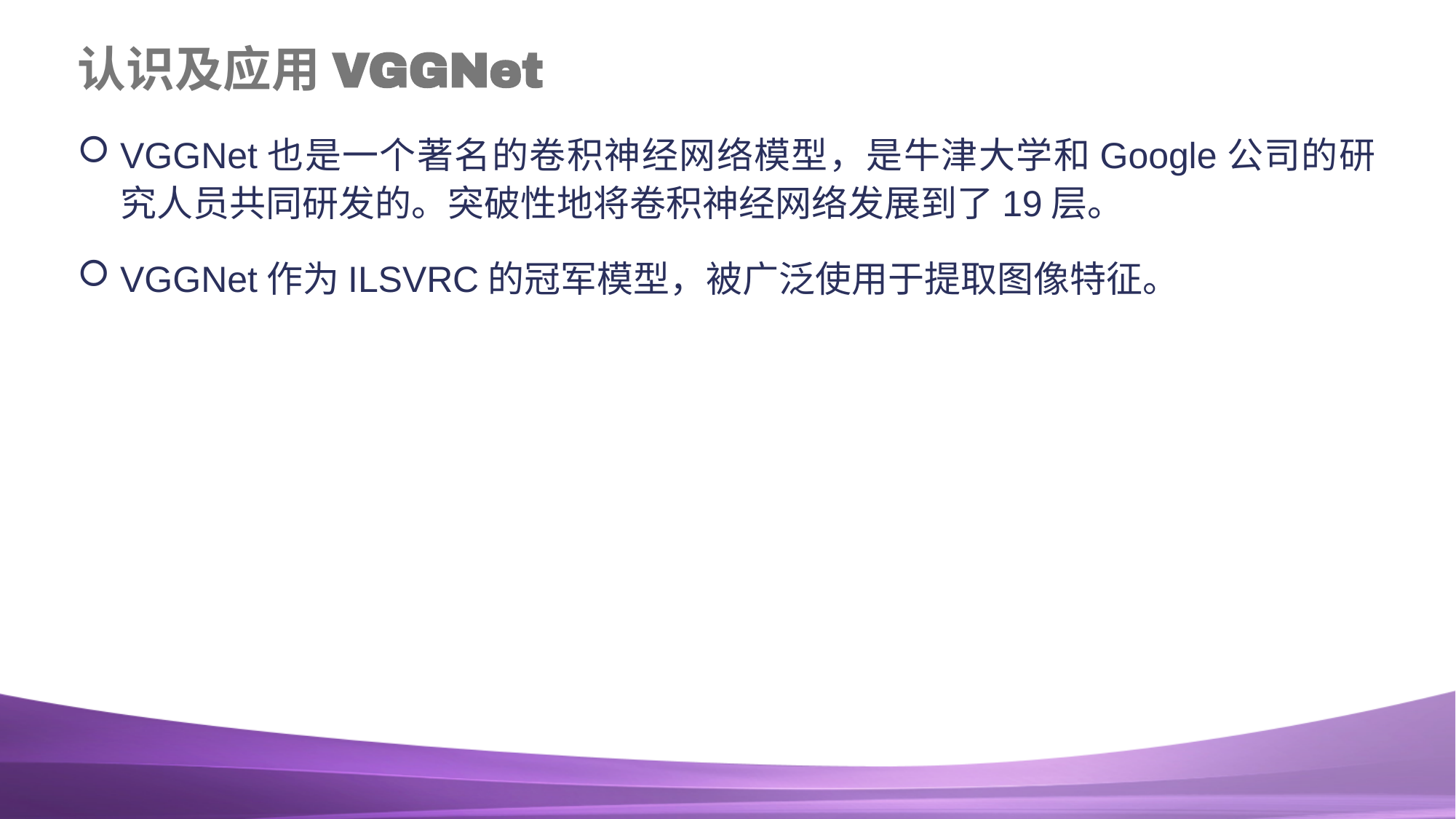

# 认识及应用VGGNet
VGGNet也是一个著名的卷积神经网络模型，是牛津大学和Google公司的研究人员共同研发的。突破性地将卷积神经网络发展到了19层。
VGGNet作为ILSVRC的冠军模型，被广泛使用于提取图像特征。